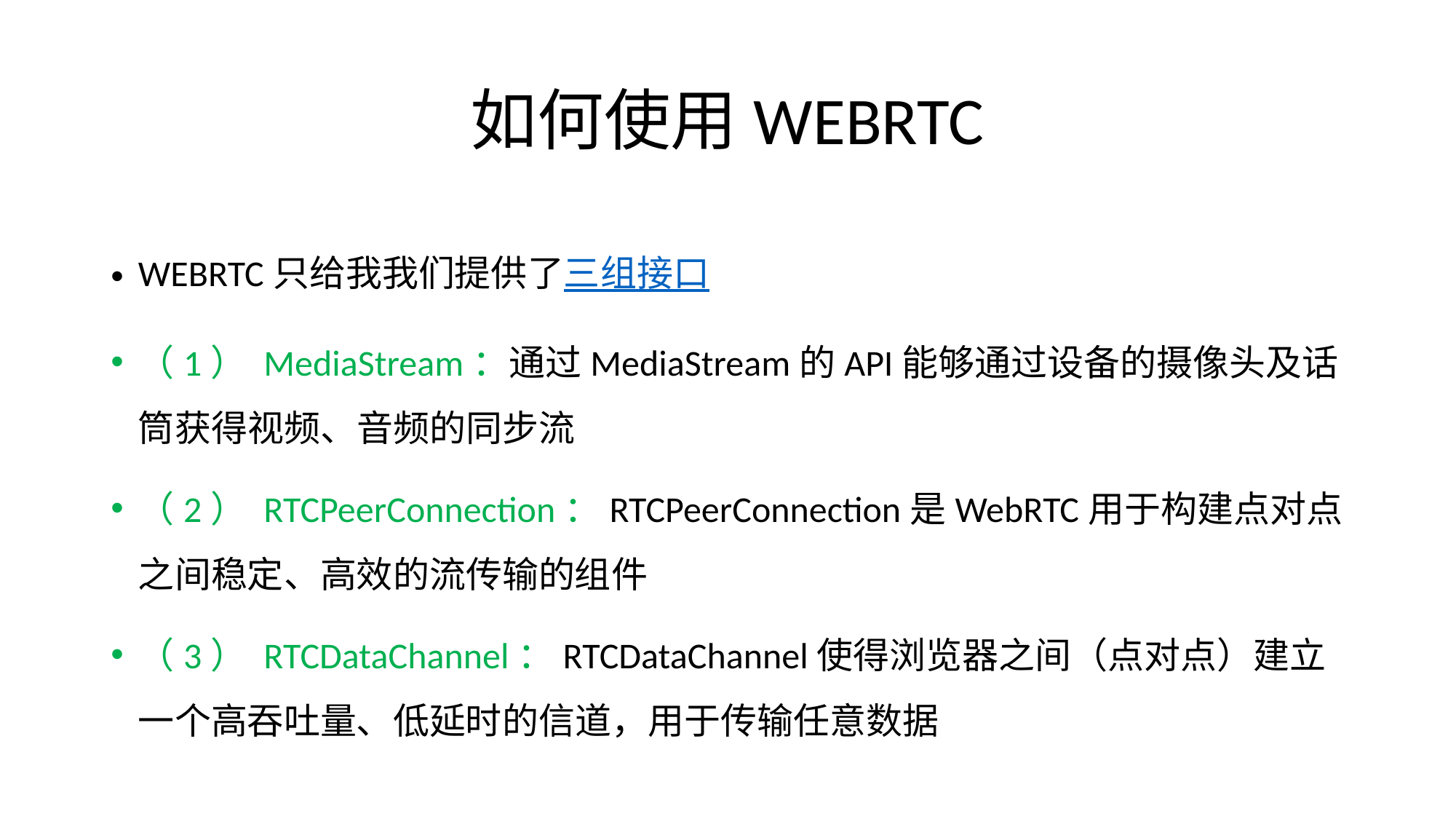

# 如何使用WEBRTC
WEBRTC只给我我们提供了三组接口
（1） MediaStream：通过MediaStream的API能够通过设备的摄像头及话筒获得视频、音频的同步流
（2） RTCPeerConnection：RTCPeerConnection是WebRTC用于构建点对点之间稳定、高效的流传输的组件
（3） RTCDataChannel：RTCDataChannel使得浏览器之间（点对点）建立一个高吞吐量、低延时的信道，用于传输任意数据